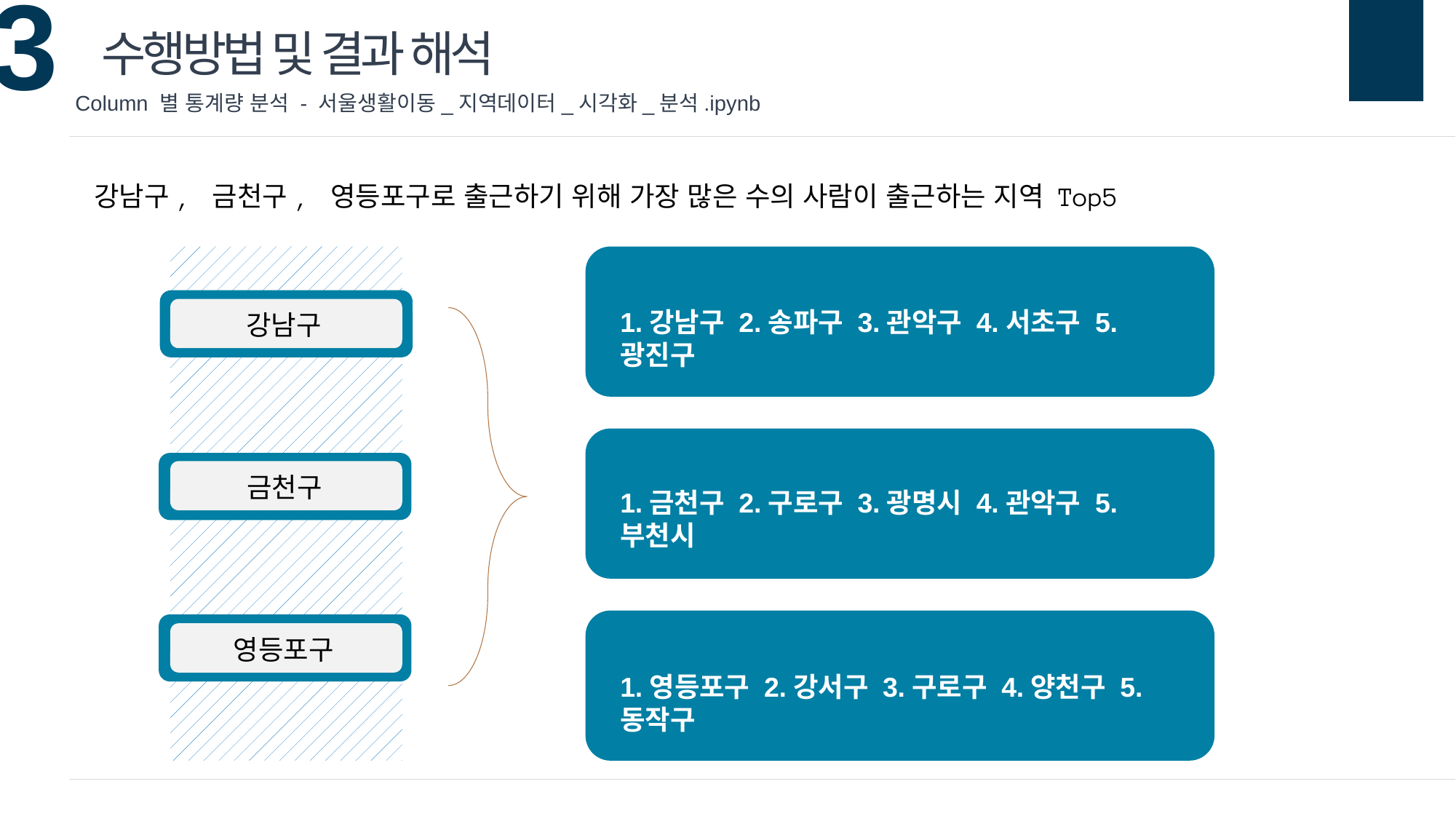

수행방법 및 결과 해석
Column 별 통계량 분석 - 서울생활이동_지역데이터_시각화_분석.ipynb
강남구, 금천구, 영등포구로 출근하기 위해 가장 많은 수의 사람이 출근하는 지역 Top5

1.강남구 2.송파구 3.관악구 4.서초구 5.광진구
강남구

금천구
1.금천구 2.구로구 3.광명시 4.관악구 5.부천시

영등포구
1.영등포구 2.강서구 3.구로구 4.양천구 5.동작구